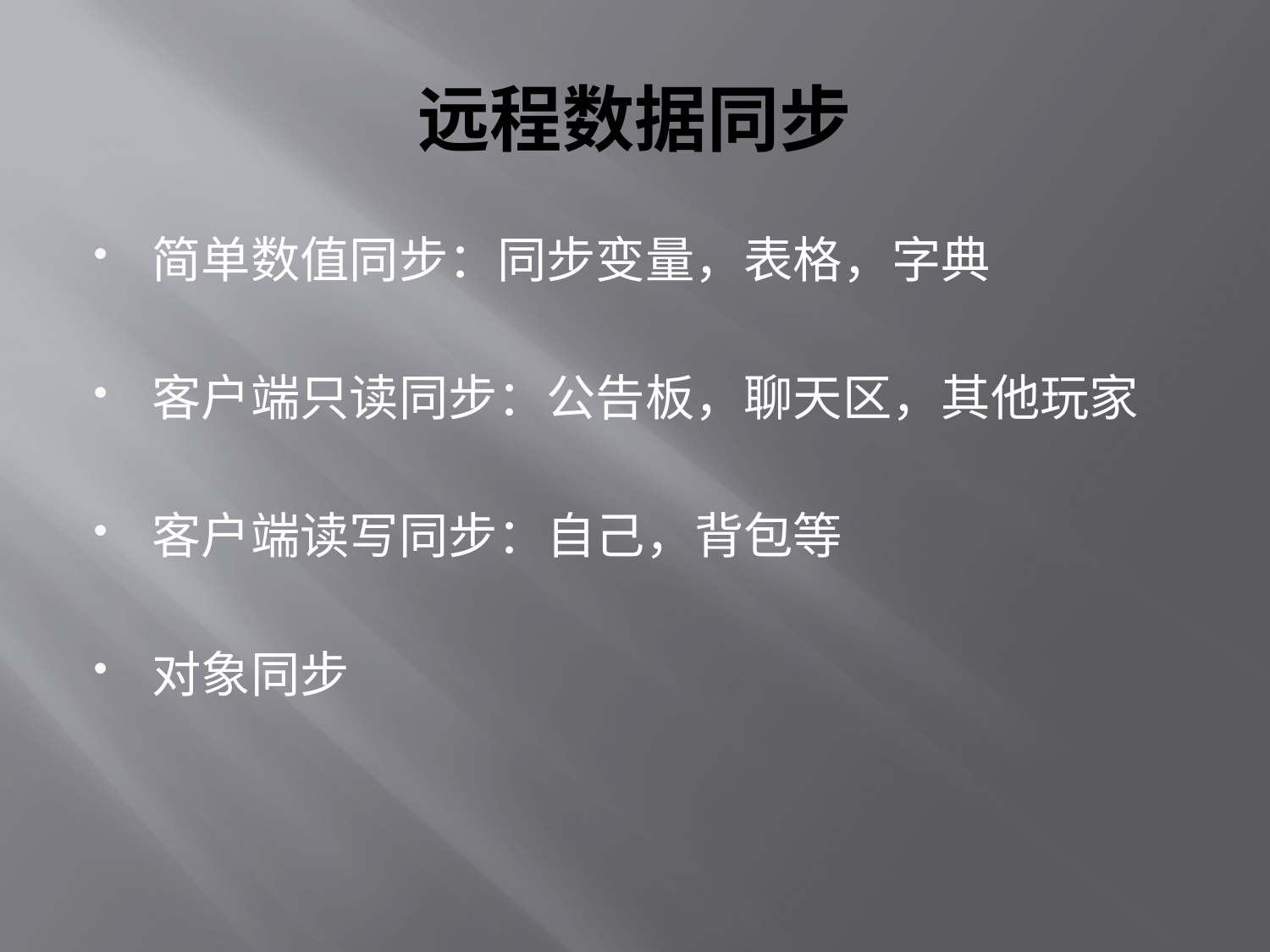

# 远程数据同步
简单数值同步：同步变量，表格，字典

客户端只读同步：公告板，聊天区，其他玩家

客户端读写同步：自己，背包等

对象同步